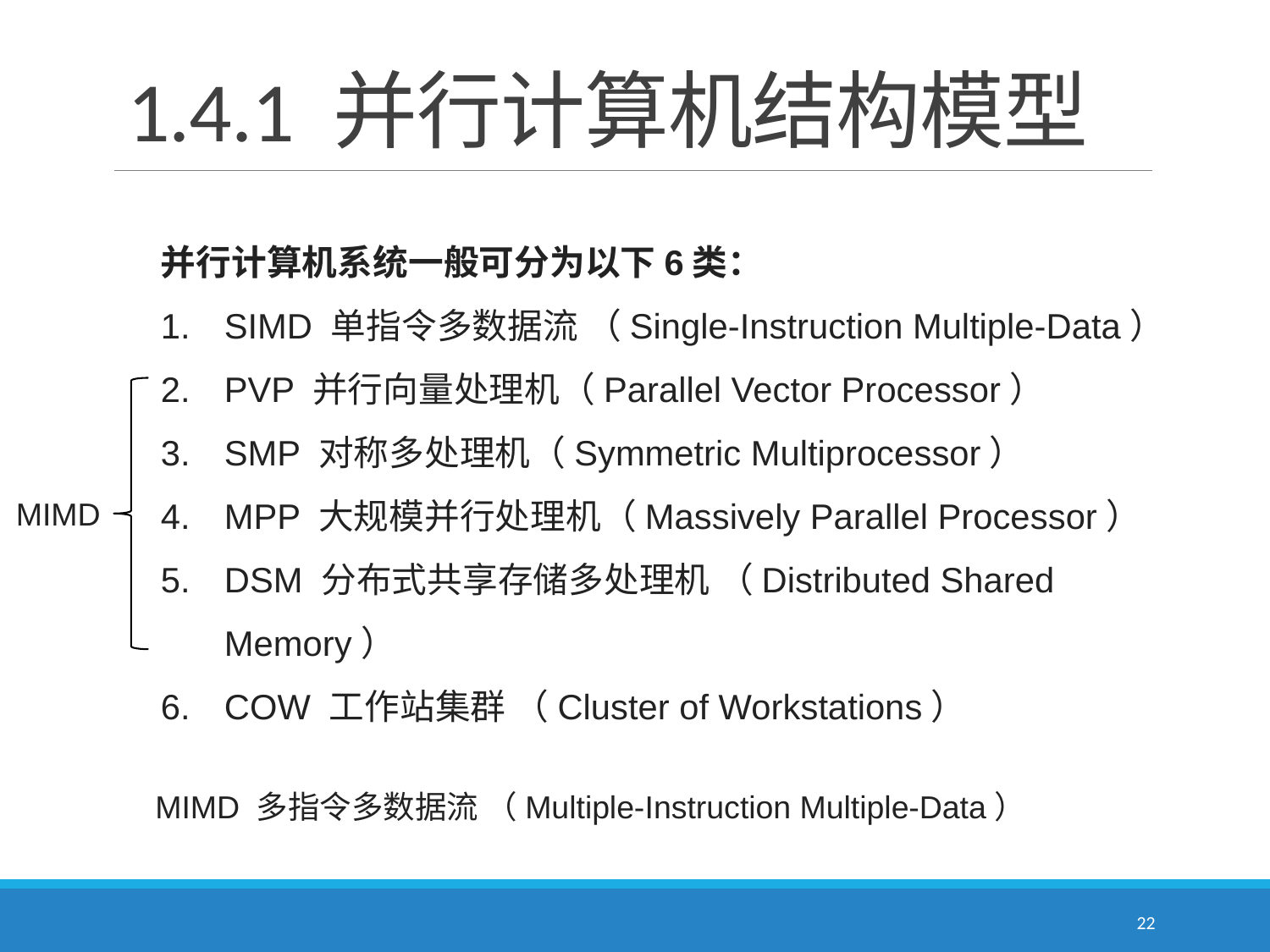

# 1.4.1 并行计算机结构模型
并行计算机系统一般可分为以下6类：
SIMD 单指令多数据流 （Single-Instruction Multiple-Data）
PVP 并行向量处理机（Parallel Vector Processor）
SMP 对称多处理机（Symmetric Multiprocessor）
MPP 大规模并行处理机（Massively Parallel Processor）
DSM 分布式共享存储多处理机 （Distributed Shared Memory）
COW 工作站集群 （Cluster of Workstations）

MIMD
MIMD 多指令多数据流 （Multiple-Instruction Multiple-Data）
22